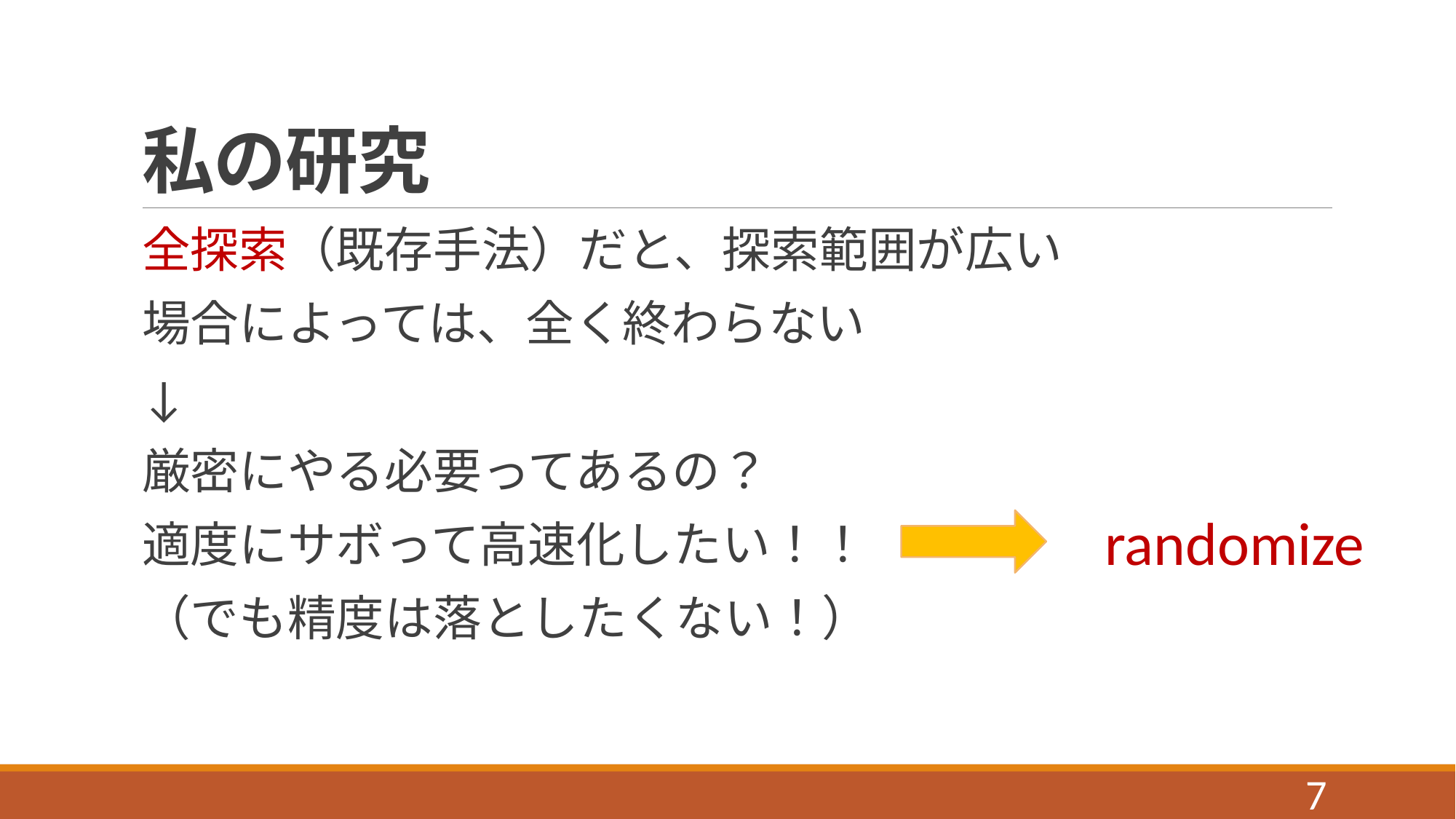

# 私の研究
全探索（既存手法）だと、探索範囲が広い
場合によっては、全く終わらない
↓
厳密にやる必要ってあるの？
適度にサボって高速化したい！！
（でも精度は落としたくない！）

randomize

7